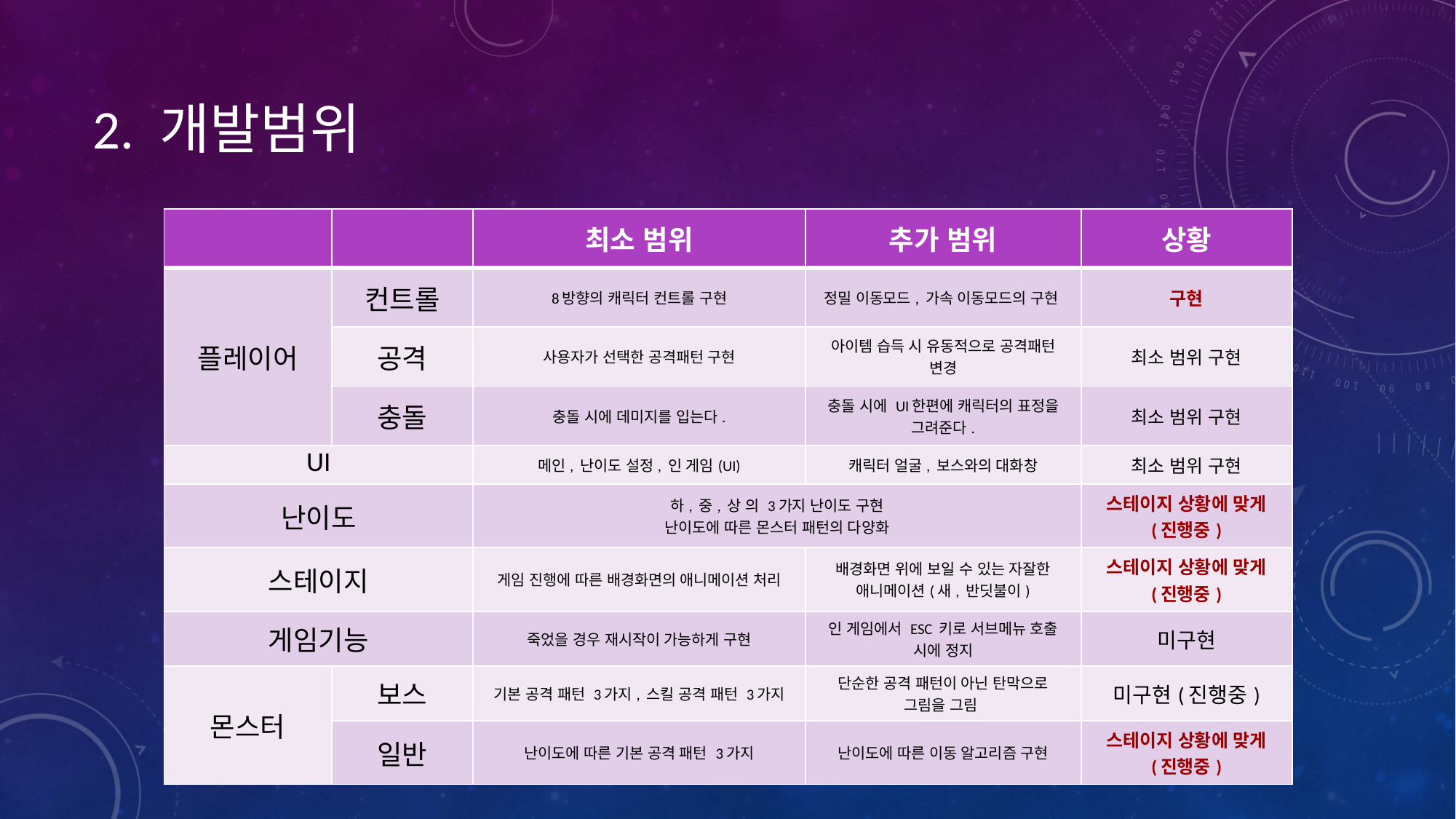

# 2. 개발범위

|  |  | 최소 범위 | 추가 범위 | 상황 |
| --- | --- | --- | --- | --- |
| 플레이어 | 컨트롤 | 8방향의 캐릭터 컨트롤 구현 | 정밀 이동모드, 가속 이동모드의 구현 | 구현 |
|  | 공격 | 사용자가 선택한 공격패턴 구현 | 아이템 습득 시 유동적으로 공격패턴 변경 | 최소 범위 구현 |
|  | 충돌 | 충돌 시에 데미지를 입는다. | 충돌 시에 UI한편에 캐릭터의 표정을 그려준다. | 최소 범위 구현 |
| UI |  | 메인, 난이도 설정, 인 게임(UI) | 캐릭터 얼굴, 보스와의 대화창 | 최소 범위 구현 |
| 난이도 |  | 하, 중, 상 의 3가지 난이도 구현 난이도에 따른 몬스터 패턴의 다양화 |  | 스테이지 상황에 맞게 (진행중) |
| 스테이지 |  | 게임 진행에 따른 배경화면의 애니메이션 처리 | 배경화면 위에 보일 수 있는 자잘한 애니메이션(새, 반딧불이) | 스테이지 상황에 맞게 (진행중) |
| 게임기능 |  | 죽었을 경우 재시작이 가능하게 구현 | 인 게임에서 ESC 키로 서브메뉴 호출 시에 정지 | 미구현 |
| 몬스터 | 보스 | 기본 공격 패턴 3가지, 스킬 공격 패턴 3가지 | 단순한 공격 패턴이 아닌 탄막으로 그림을 그림 | 미구현(진행중) |
|  | 일반 | 난이도에 따른 기본 공격 패턴 3가지 | 난이도에 따른 이동 알고리즘 구현 | 스테이지 상황에 맞게 (진행중) |